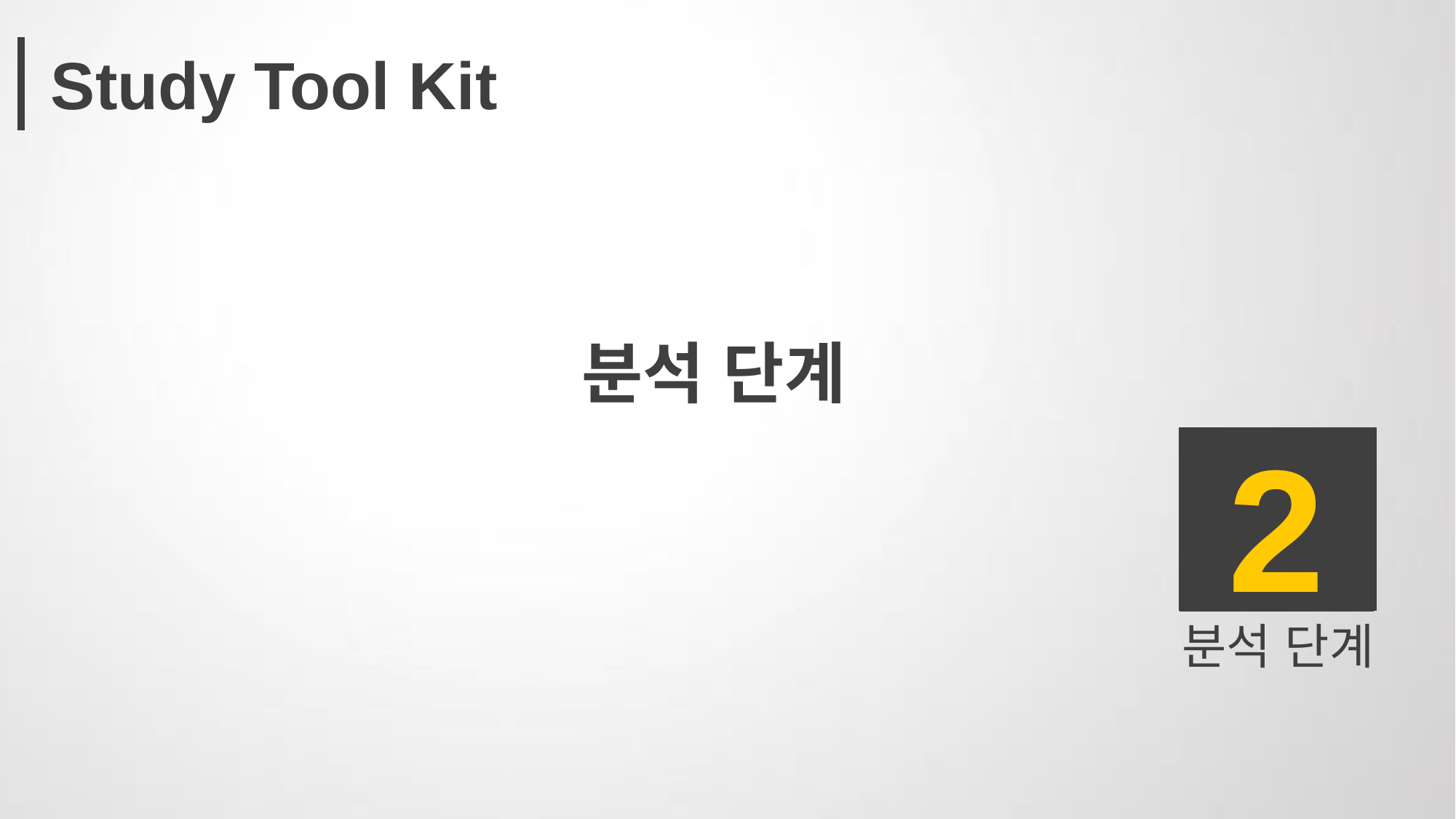

Study Tool Kit
분석 단계
2

분석 단계